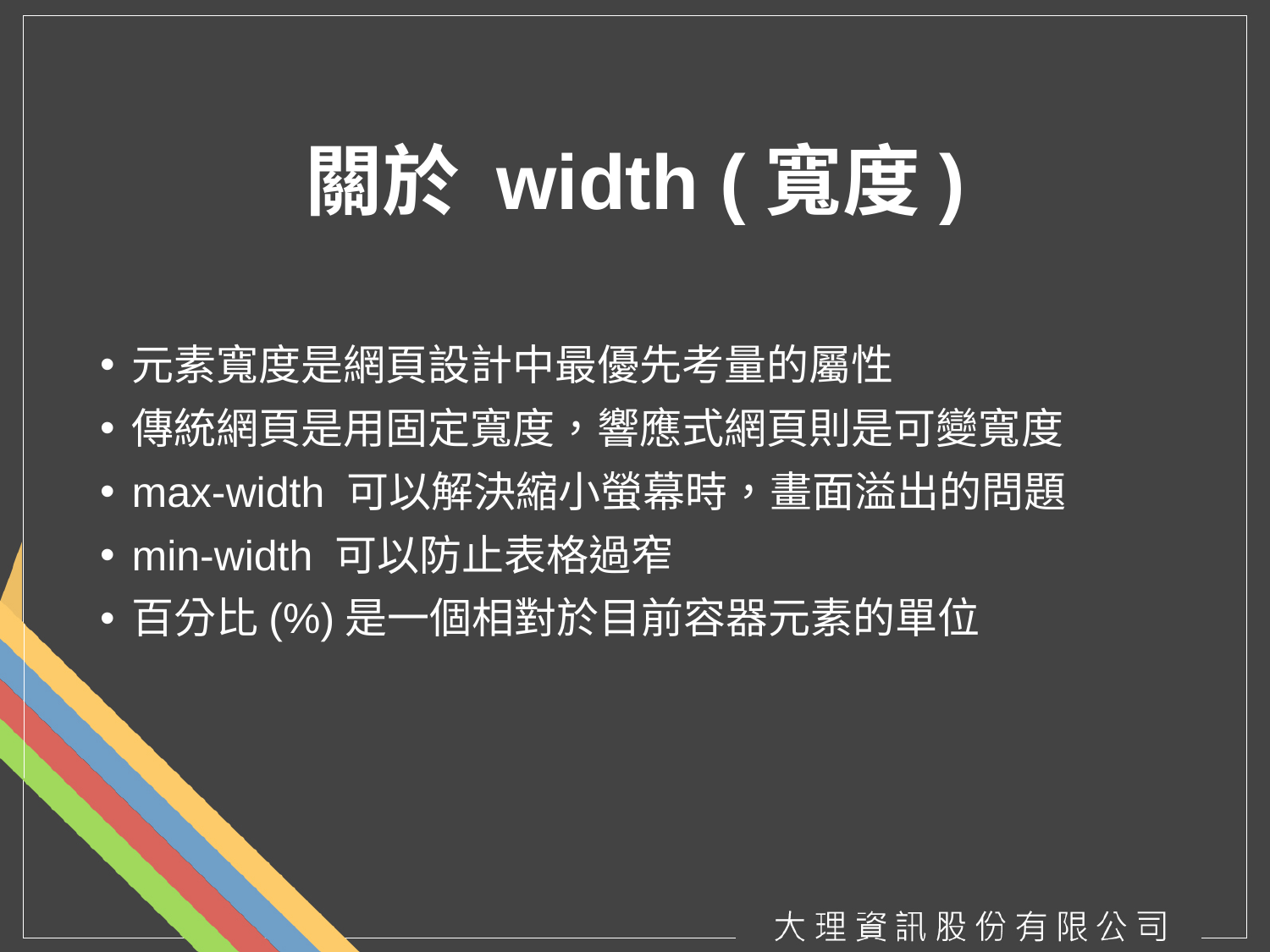

# 關於 width (寬度)
元素寬度是網頁設計中最優先考量的屬性
傳統網頁是用固定寬度，響應式網頁則是可變寬度
max-width 可以解決縮小螢幕時，畫面溢出的問題
min-width 可以防止表格過窄
百分比(%)是一個相對於目前容器元素的單位